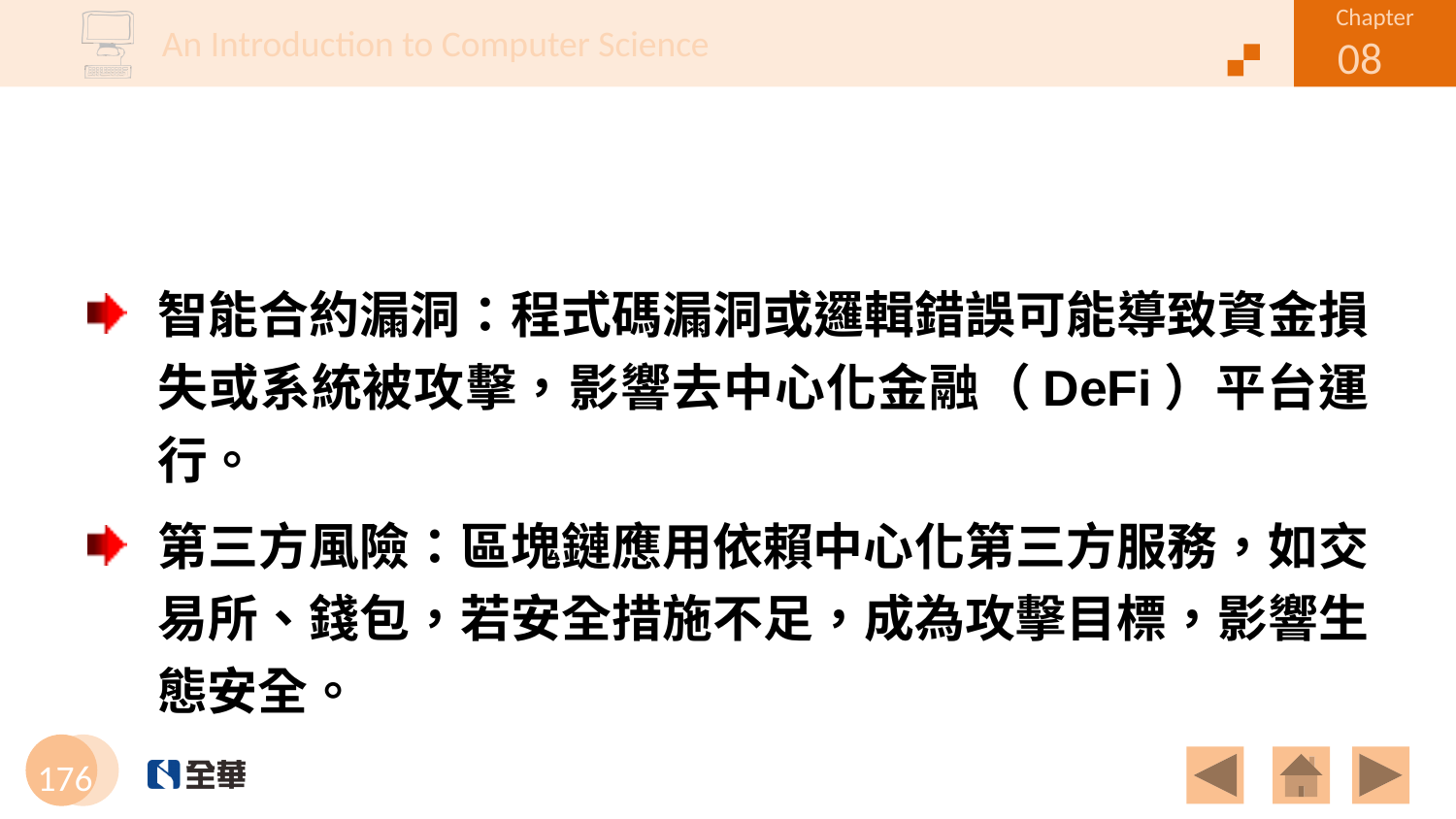

#
智能合約漏洞：程式碼漏洞或邏輯錯誤可能導致資金損失或系統被攻擊，影響去中心化金融（DeFi）平台運行。
第三方風險：區塊鏈應用依賴中心化第三方服務，如交易所、錢包，若安全措施不足，成為攻擊目標，影響生態安全。